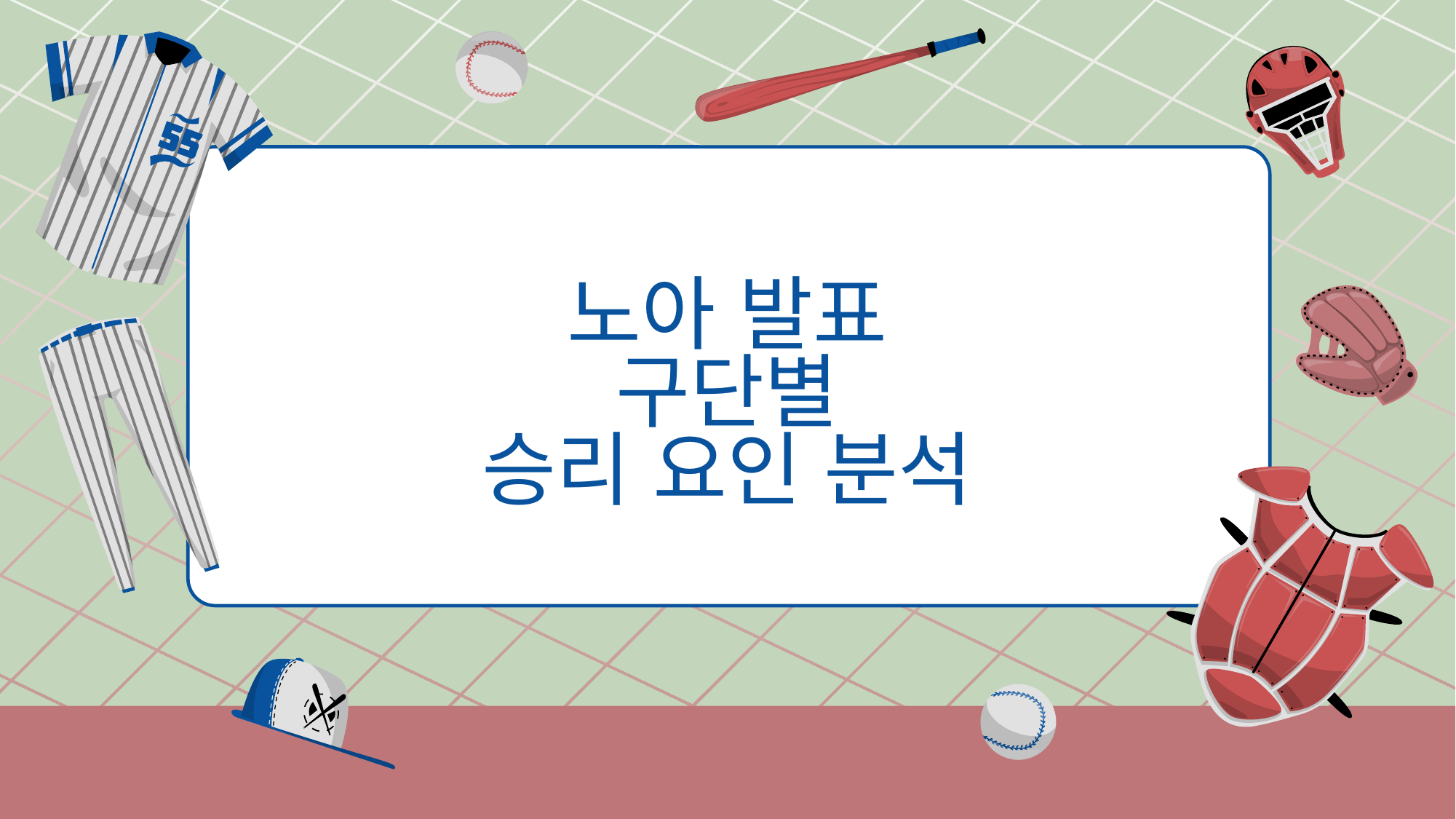

# 노아 발표 구단별 승리 요인 분석